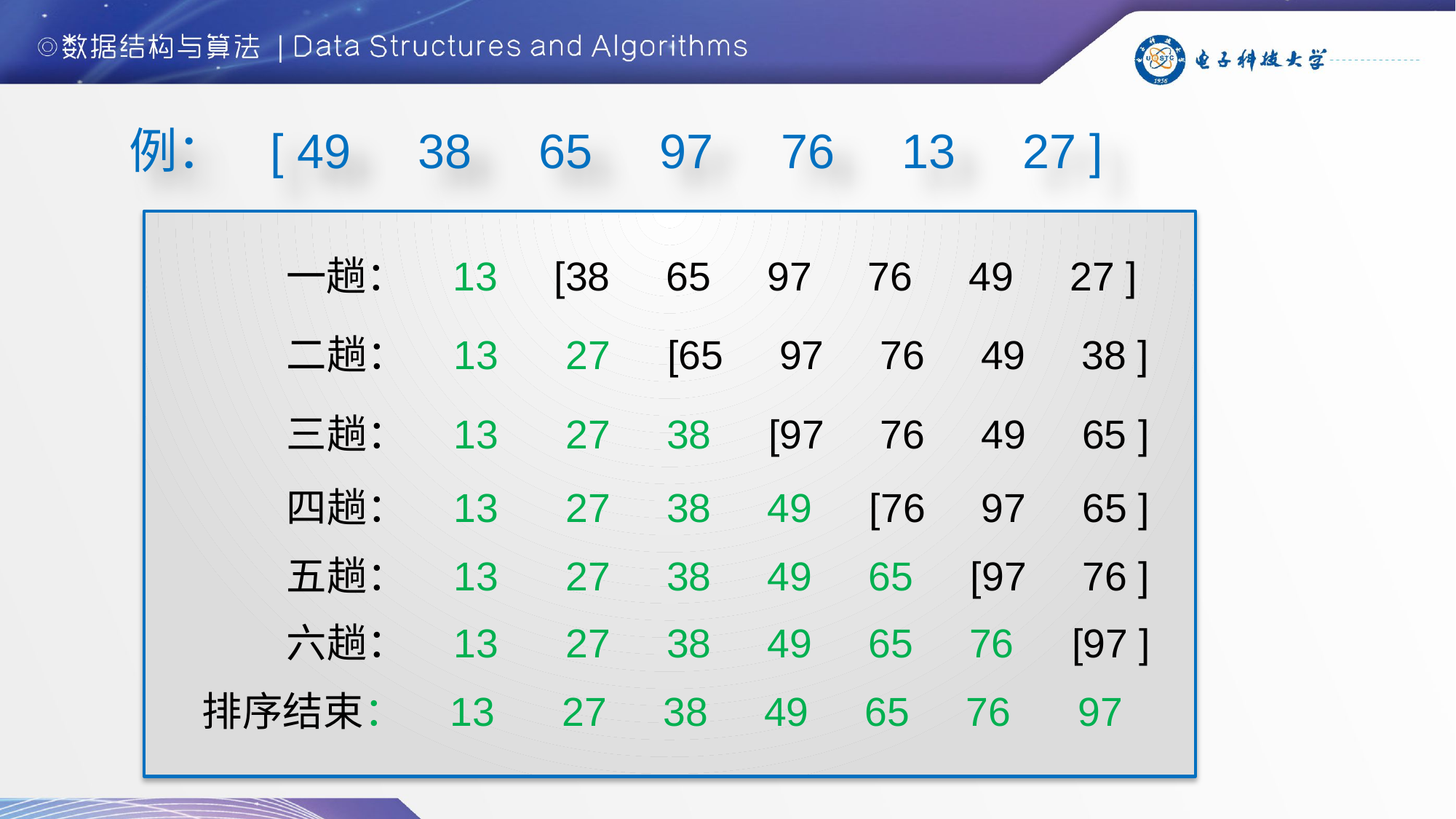

例：   [ 49     38     65     97     76     13     27 ]

一趟：    13     [38     65     97     76     49     27 ]
二趟：    13      27     [65     97     76     49     38 ]
三趟：    13      27     38     [97     76     49     65 ]
四趟：    13      27     38     49     [76     97     65 ]
五趟：    13      27     38     49     65     [97     76 ]
六趟：    13      27     38     49     65     76     [97 ]
排序结束：    13      27     38     49     65     76      97